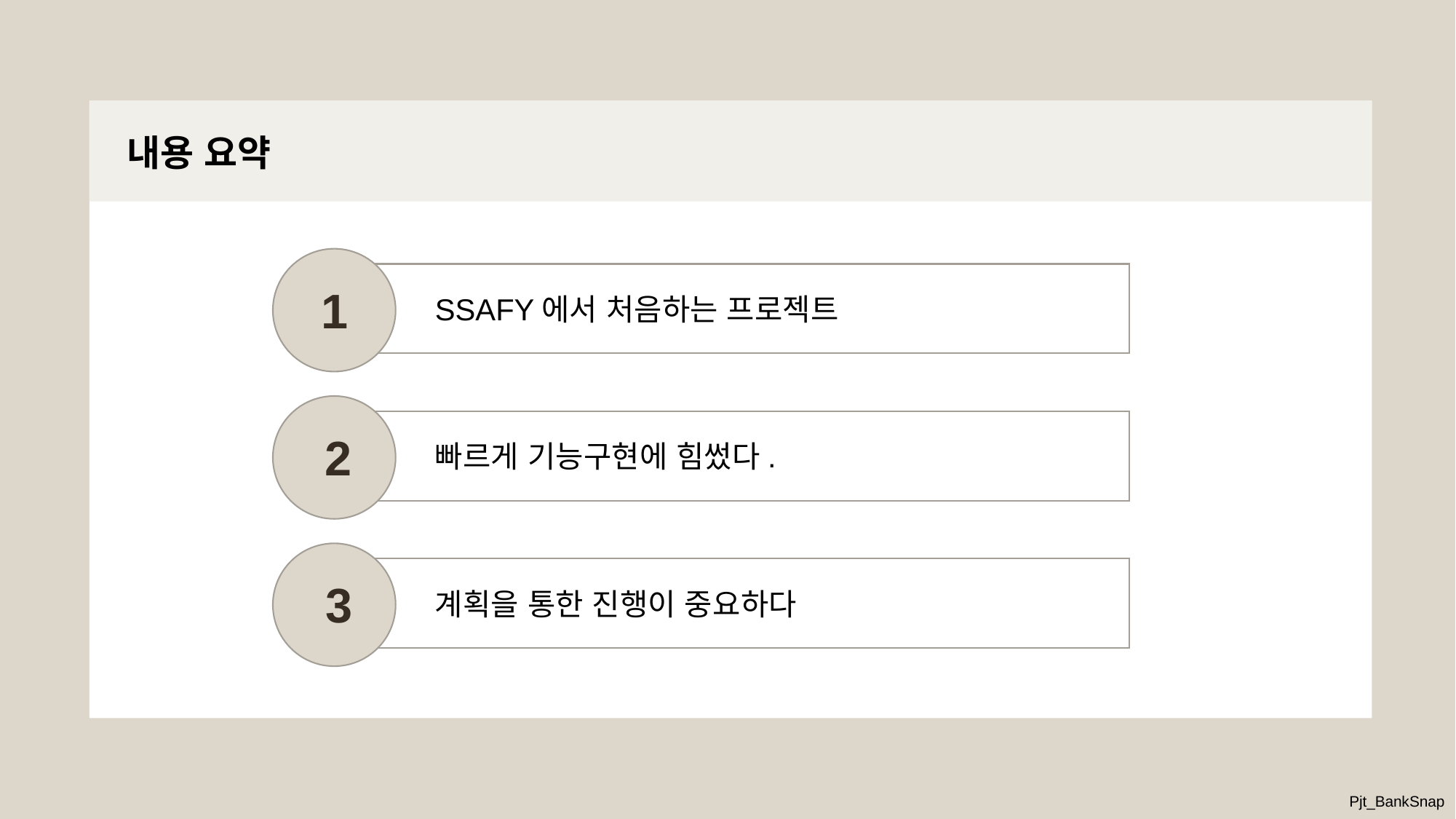

내용 요약

1
SSAFY에서 처음하는 프로젝트

2
빠르게 기능구현에 힘썼다.

3
계획을 통한 진행이 중요하다